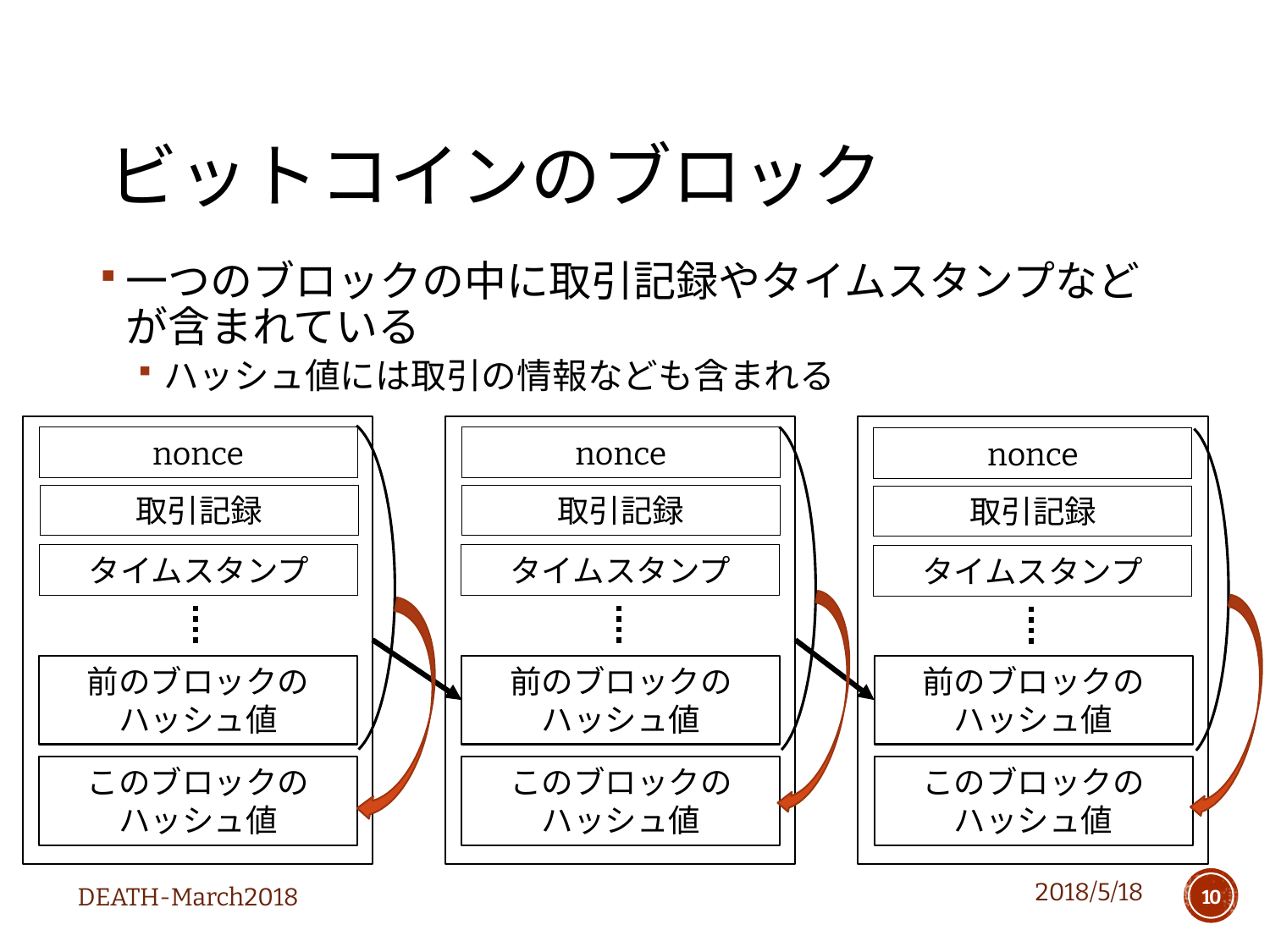

# ビットコインのブロック
一つのブロックの中に取引記録やタイムスタンプなどが含まれている
ハッシュ値には取引の情報なども含まれる

nonce
nonce
nonce
取引記録
取引記録
取引記録
タイムスタンプ
タイムスタンプ
タイムスタンプ

前のブロックの
ハッシュ値
前のブロックの
ハッシュ値
前のブロックの
ハッシュ値
このブロックの
ハッシュ値
このブロックの
ハッシュ値
このブロックの
ハッシュ値
2018/5/18
DEATH-March2018
10